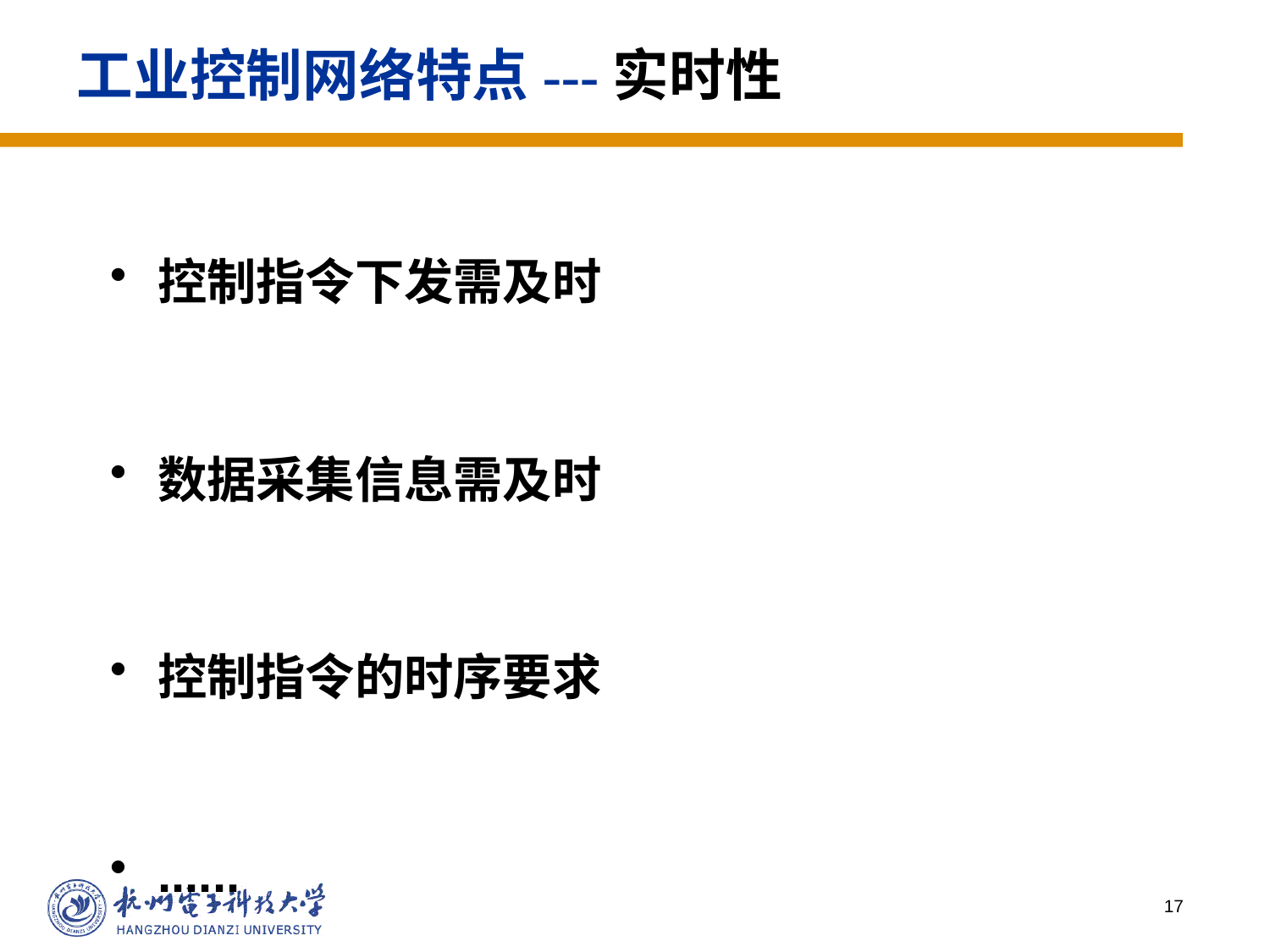

# 工业控制网络特点---实时性
控制指令下发需及时

数据采集信息需及时

控制指令的时序要求

......